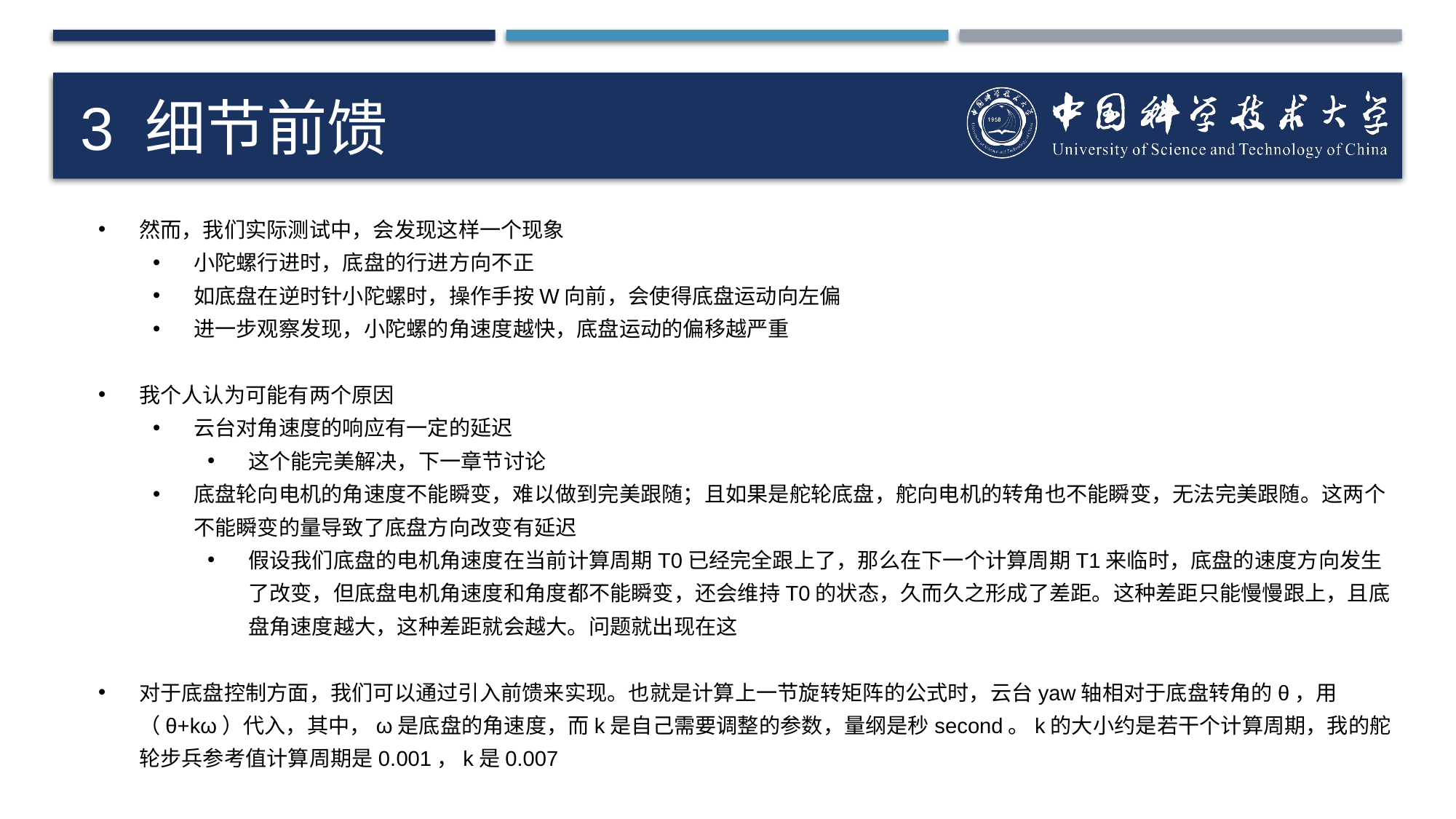

# 3 细节前馈
然而，我们实际测试中，会发现这样一个现象
小陀螺行进时，底盘的行进方向不正
如底盘在逆时针小陀螺时，操作手按W向前，会使得底盘运动向左偏
进一步观察发现，小陀螺的角速度越快，底盘运动的偏移越严重

我个人认为可能有两个原因
云台对角速度的响应有一定的延迟
这个能完美解决，下一章节讨论
底盘轮向电机的角速度不能瞬变，难以做到完美跟随；且如果是舵轮底盘，舵向电机的转角也不能瞬变，无法完美跟随。这两个不能瞬变的量导致了底盘方向改变有延迟
假设我们底盘的电机角速度在当前计算周期T0已经完全跟上了，那么在下一个计算周期T1来临时，底盘的速度方向发生了改变，但底盘电机角速度和角度都不能瞬变，还会维持T0的状态，久而久之形成了差距。这种差距只能慢慢跟上，且底盘角速度越大，这种差距就会越大。问题就出现在这

对于底盘控制方面，我们可以通过引入前馈来实现。也就是计算上一节旋转矩阵的公式时，云台yaw轴相对于底盘转角的θ，用（θ+kω）代入，其中，ω是底盘的角速度，而k是自己需要调整的参数，量纲是秒second。k的大小约是若干个计算周期，我的舵轮步兵参考值计算周期是0.001，k是0.007